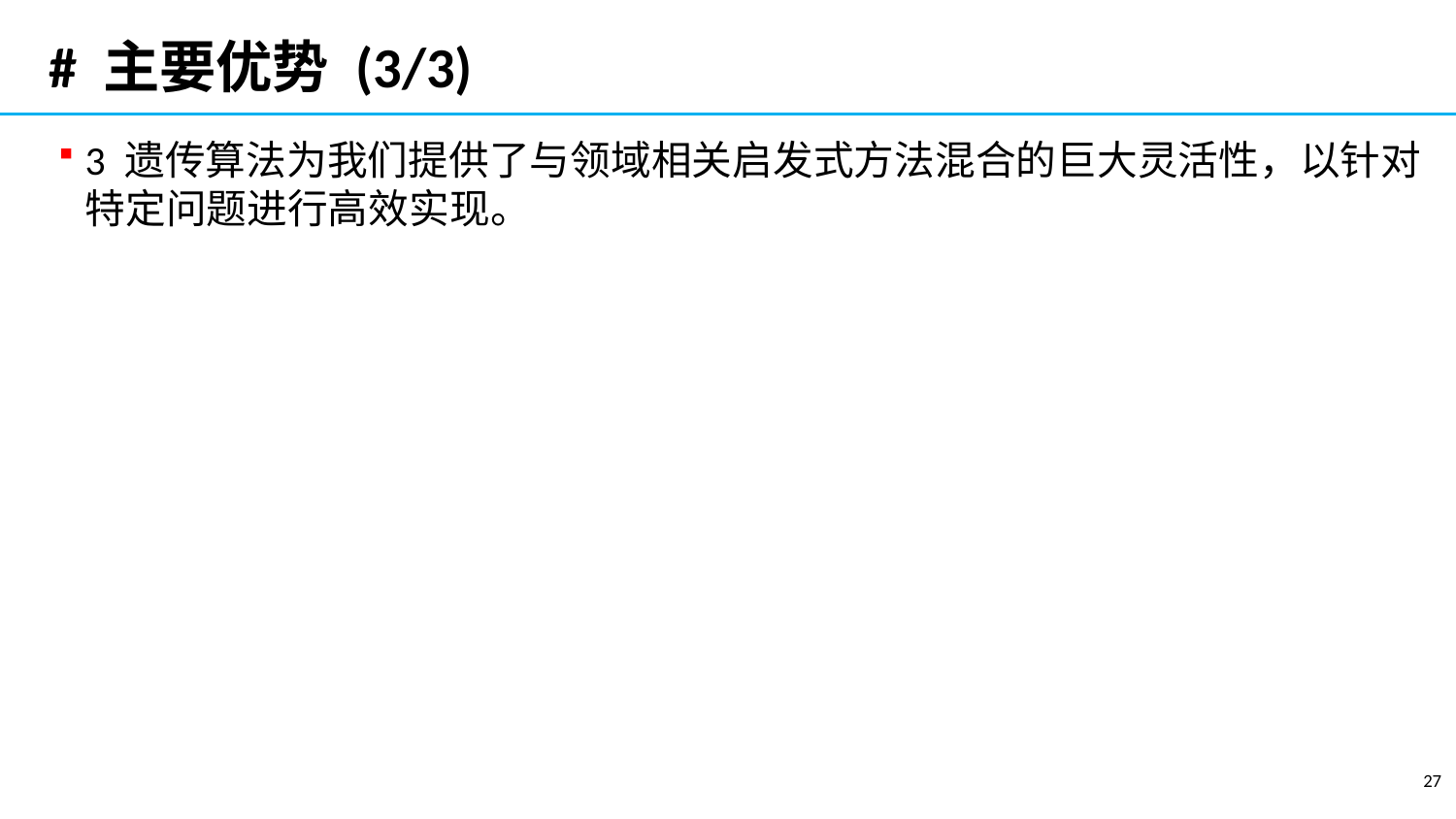

# # 主要优势 (3/3)

3 遗传算法为我们提供了与领域相关启发式方法混合的巨大灵活性，以针对特定问题进行高效实现。
27